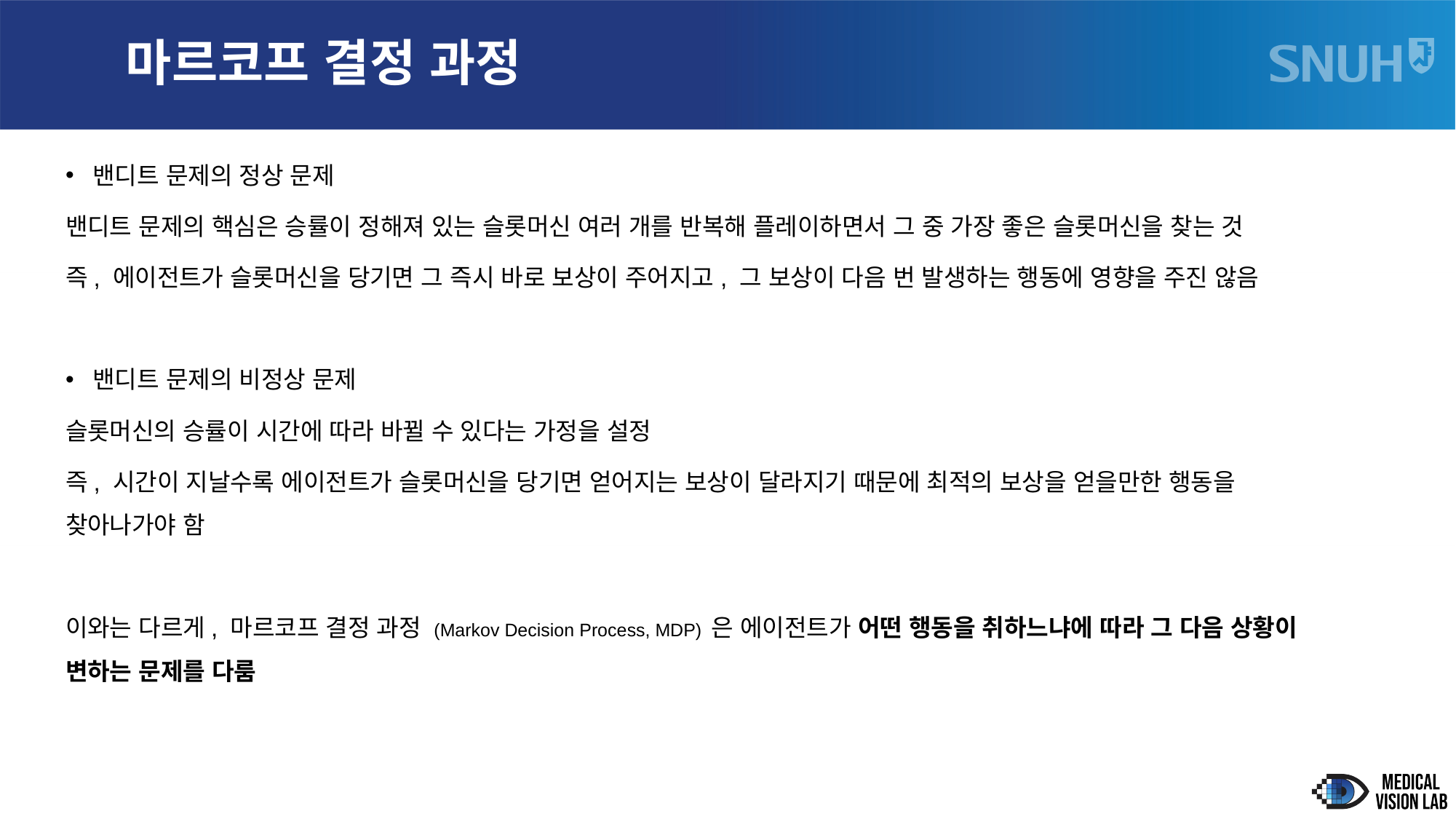

# 마르코프 결정 과정
밴디트 문제의 정상 문제
밴디트 문제의 핵심은 승률이 정해져 있는 슬롯머신 여러 개를 반복해 플레이하면서 그 중 가장 좋은 슬롯머신을 찾는 것
즉, 에이전트가 슬롯머신을 당기면 그 즉시 바로 보상이 주어지고, 그 보상이 다음 번 발생하는 행동에 영향을 주진 않음

밴디트 문제의 비정상 문제
슬롯머신의 승률이 시간에 따라 바뀔 수 있다는 가정을 설정
즉, 시간이 지날수록 에이전트가 슬롯머신을 당기면 얻어지는 보상이 달라지기 때문에 최적의 보상을 얻을만한 행동을
찾아나가야 함

이와는 다르게, 마르코프 결정 과정 (Markov Decision Process, MDP) 은 에이전트가 어떤 행동을 취하느냐에 따라 그 다음 상황이
변하는 문제를 다룸